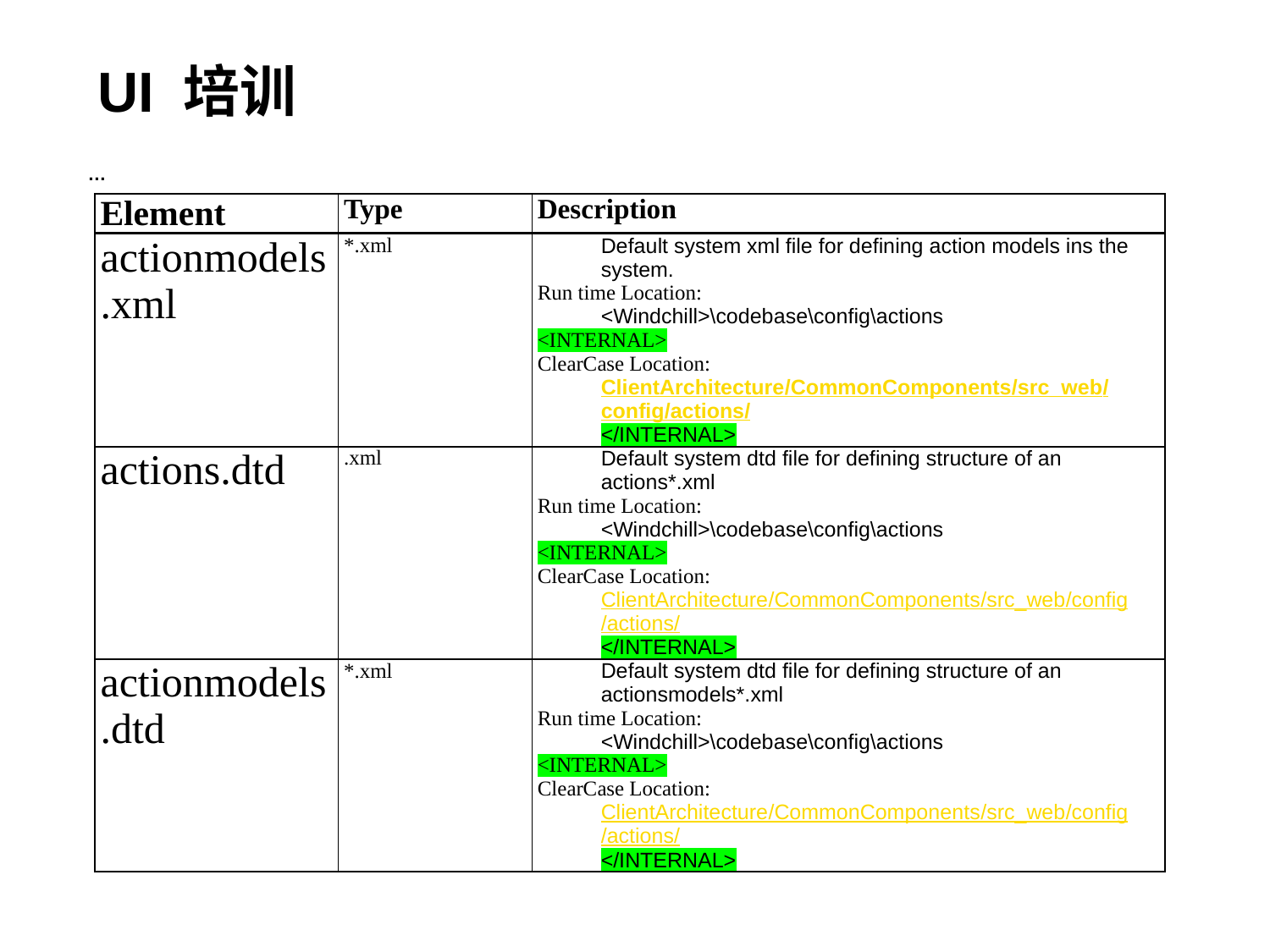

# UI 培训
…

| Element | Type | Description |
| --- | --- | --- |
| actionmodels.xml | \*.xml | Default system xml file for defining action models ins the system. Run time Location: <Windchill>\codebase\config\actions <INTERNAL> ClearCase Location: ClientArchitecture/CommonComponents/src\_web/config/actions/ </INTERNAL> |
| --- | --- | --- |
| actions.dtd | .xml | Default system dtd file for defining structure of an actions\*.xml Run time Location: <Windchill>\codebase\config\actions <INTERNAL> ClearCase Location: ClientArchitecture/CommonComponents/src\_web/config/actions/ </INTERNAL> |
| actionmodels.dtd | \*.xml | Default system dtd file for defining structure of an actionsmodels\*.xml Run time Location: <Windchill>\codebase\config\actions <INTERNAL> ClearCase Location: ClientArchitecture/CommonComponents/src\_web/config/actions/ </INTERNAL> |